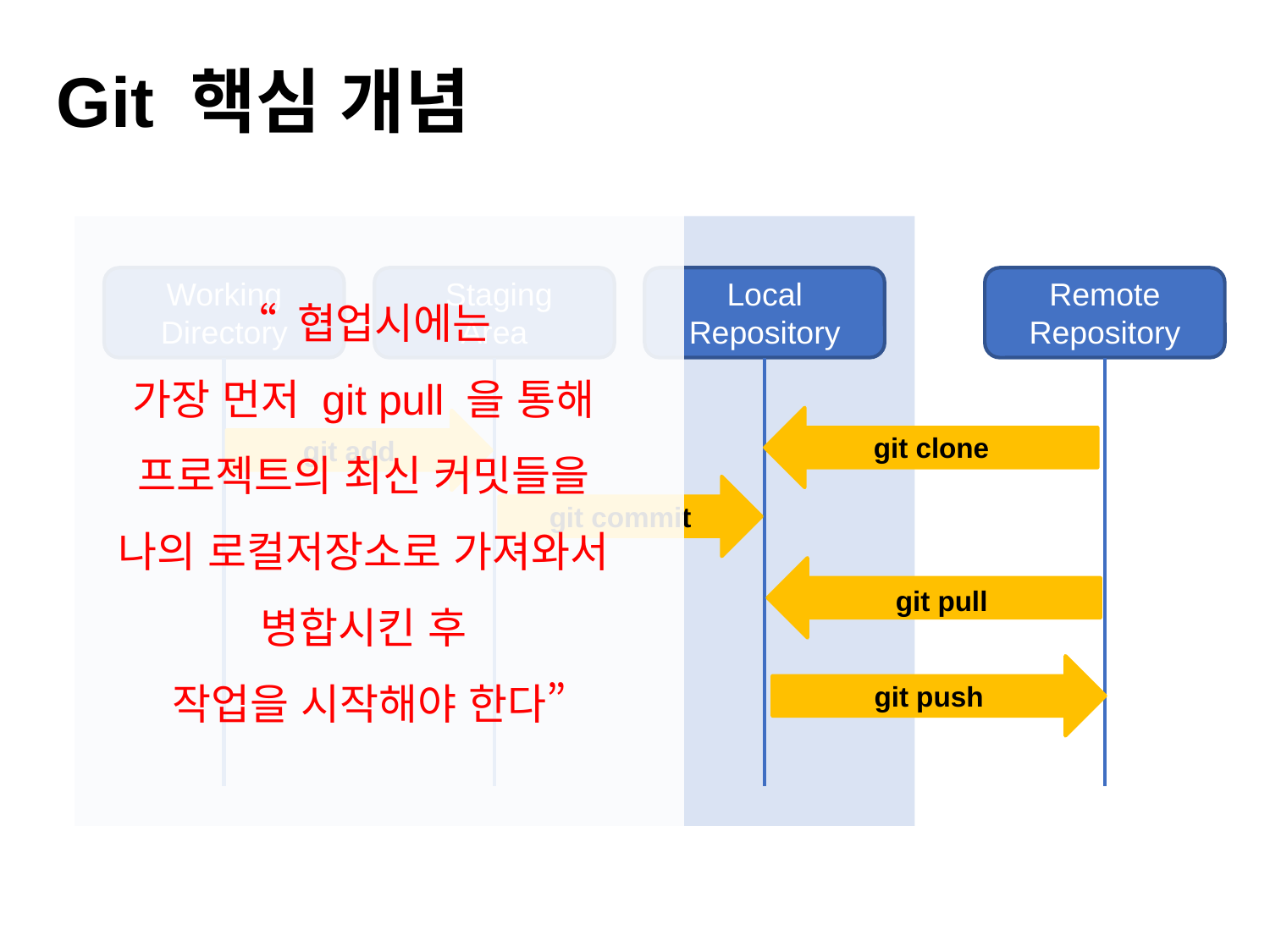

#
Git 핵심 개념
“ 협업시에는
가장 먼저 git pull 을 통해
프로젝트의 최신 커밋들을
나의 로컬저장소로 가져와서
병합시킨 후
작업을 시작해야 한다”

Working
Directory
 Staging
Area
Local
Repository
Remote
Repository

git add
git clone
git commit

git pull
git push